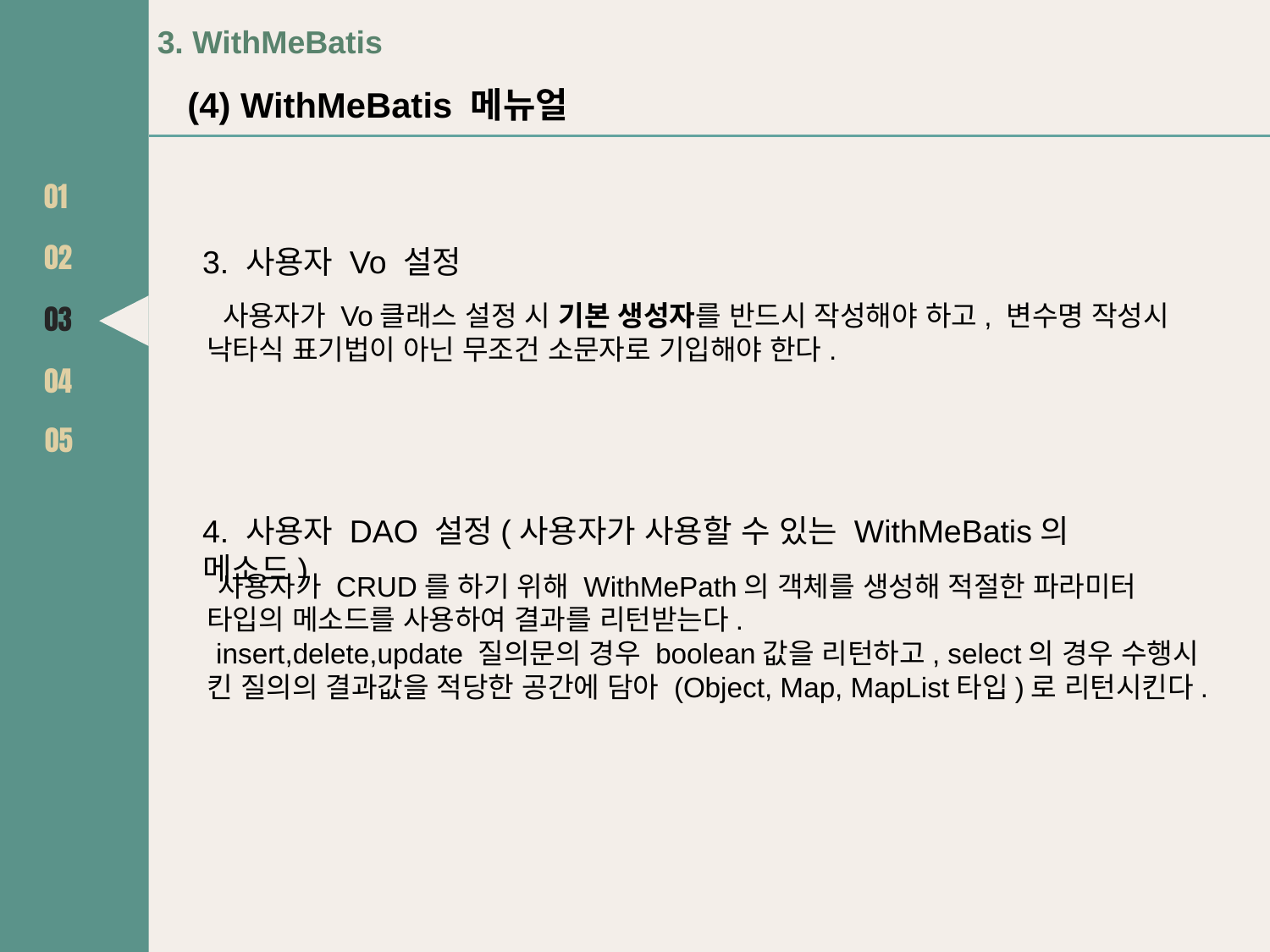

01

02

03
04
05
3. WithMeBatis
(4) WithMeBatis 메뉴얼

3. 사용자 Vo 설정
   사용자가 Vo클래스 설정 시 기본 생성자를 반드시 작성해야 하고, 변수명 작성시
 낙타식 표기법이 아닌 무조건 소문자로 기입해야 한다.
4. 사용자 DAO 설정(사용자가 사용할 수 있는 WithMeBatis의 메소드)
   사용자가 CRUD를 하기 위해 WithMePath의 객체를 생성해 적절한 파라미터
 타입의 메소드를 사용하여 결과를 리턴받는다.
   insert,delete,update 질의문의 경우 boolean값을 리턴하고, select의 경우 수행시
 킨 질의의 결과값을 적당한 공간에 담아 (Object, Map, MapList타입)로 리턴시킨다.